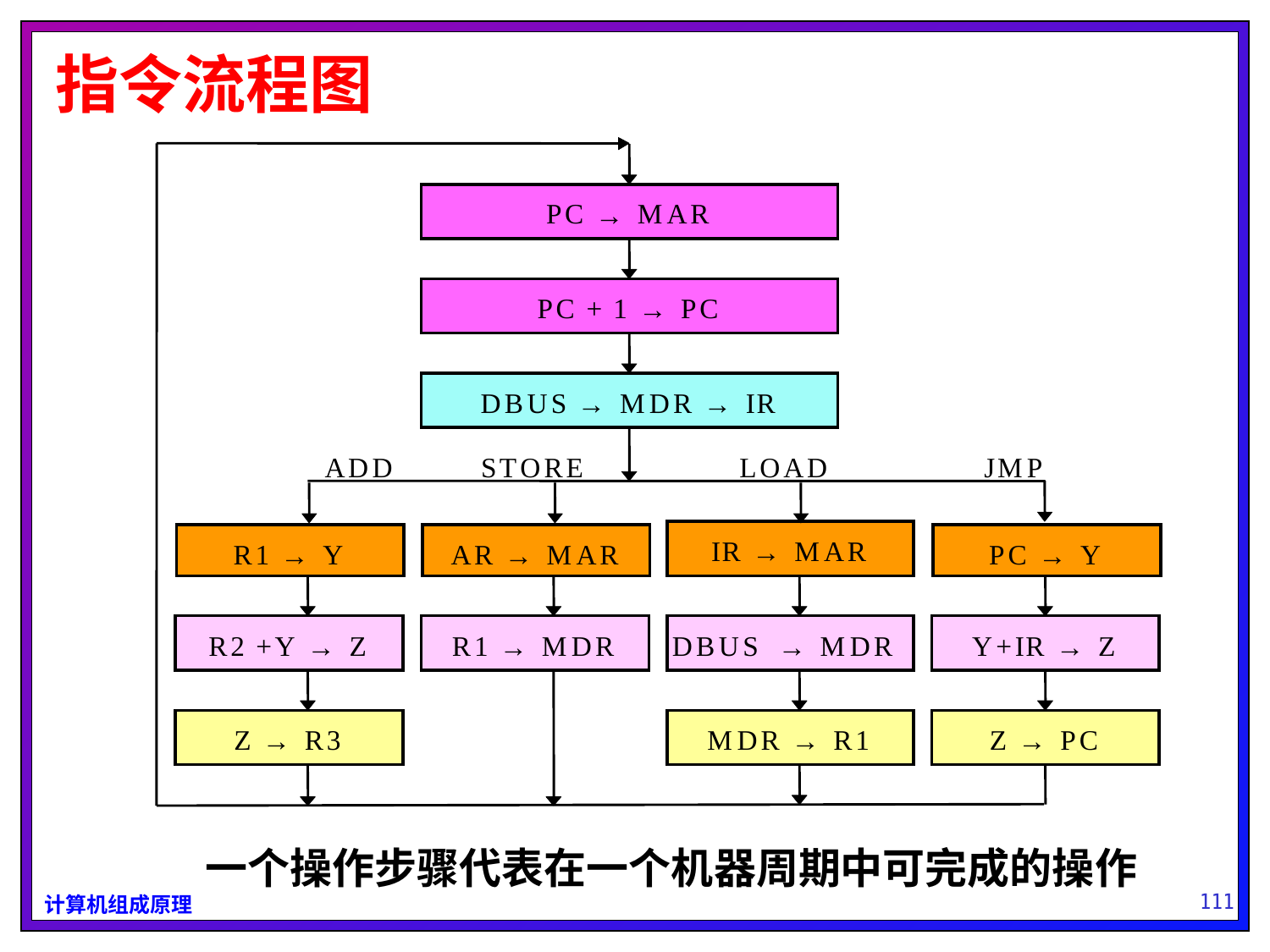

# 指令流程图

P
C
M
A
R
→

P
C

+

1
P
C
→

D
B
U
S
M
D
R
I
R
→
→

A
D
D

S
T
O
R
E

L
O
A
D

J
M
P

I
R
M
A
R
→
R
1
Y
A
R
M
A
R
P
C
Y
→
→
→

R
2

+
Y
Z
R
1
M
D
R
D
B
U
S

M
D
R
Y
+
I
R
Z
→
→
→
→

Z
R
3
M
D
R
R
1
Z
P
C
→
→
→

一个操作步骤代表在一个机器周期中可完成的操作